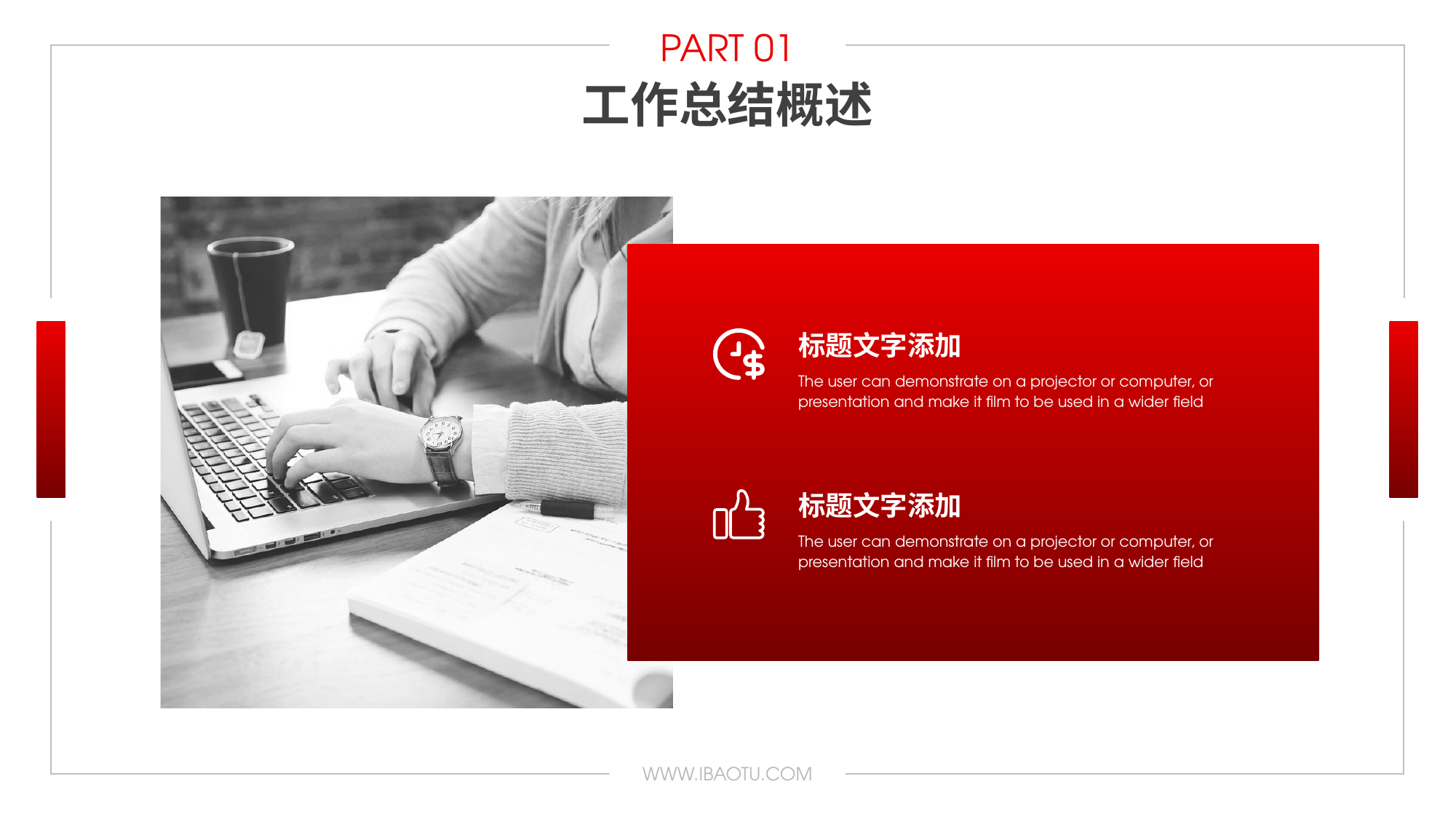

PART 01
工作总结概述

标题文字添加
The user can demonstrate on a projector or computer, or presentation and make it film to be used in a wider field

标题文字添加
The user can demonstrate on a projector or computer, or presentation and make it film to be used in a wider field